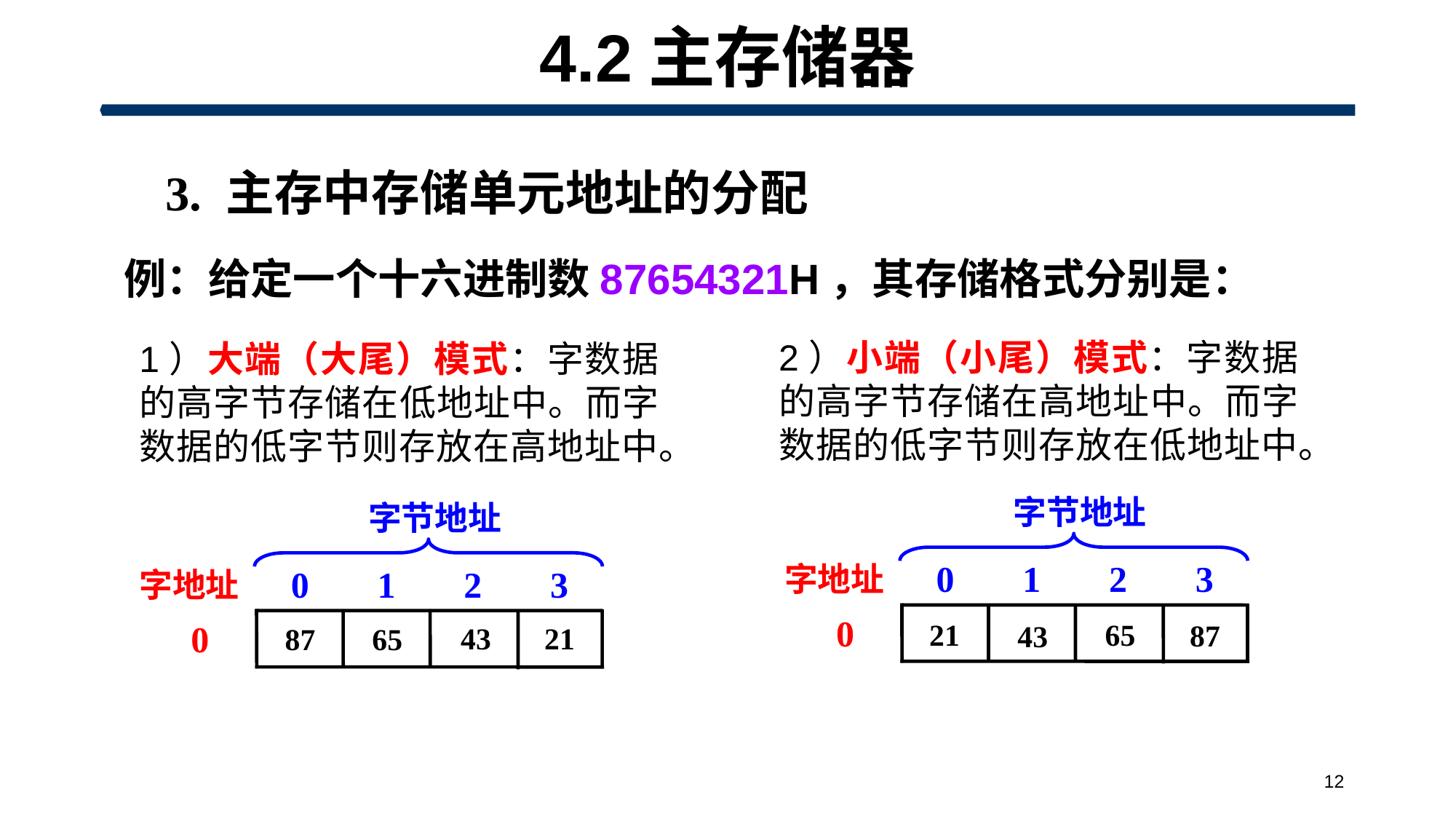

# 4.2主存储器
3. 主存中存储单元地址的分配
例：给定一个十六进制数87654321H，其存储格式分别是：
2）小端（小尾）模式：字数据的高字节存储在高地址中。而字数据的低字节则存放在低地址中。
1）大端（大尾）模式：字数据的高字节存储在低地址中。而字数据的低字节则存放在高地址中。

字节地址
0
1
2
3

字地址
0

字节地址
0
1
2
3

字地址
0
65
21
87
43
21
43
65
87
12